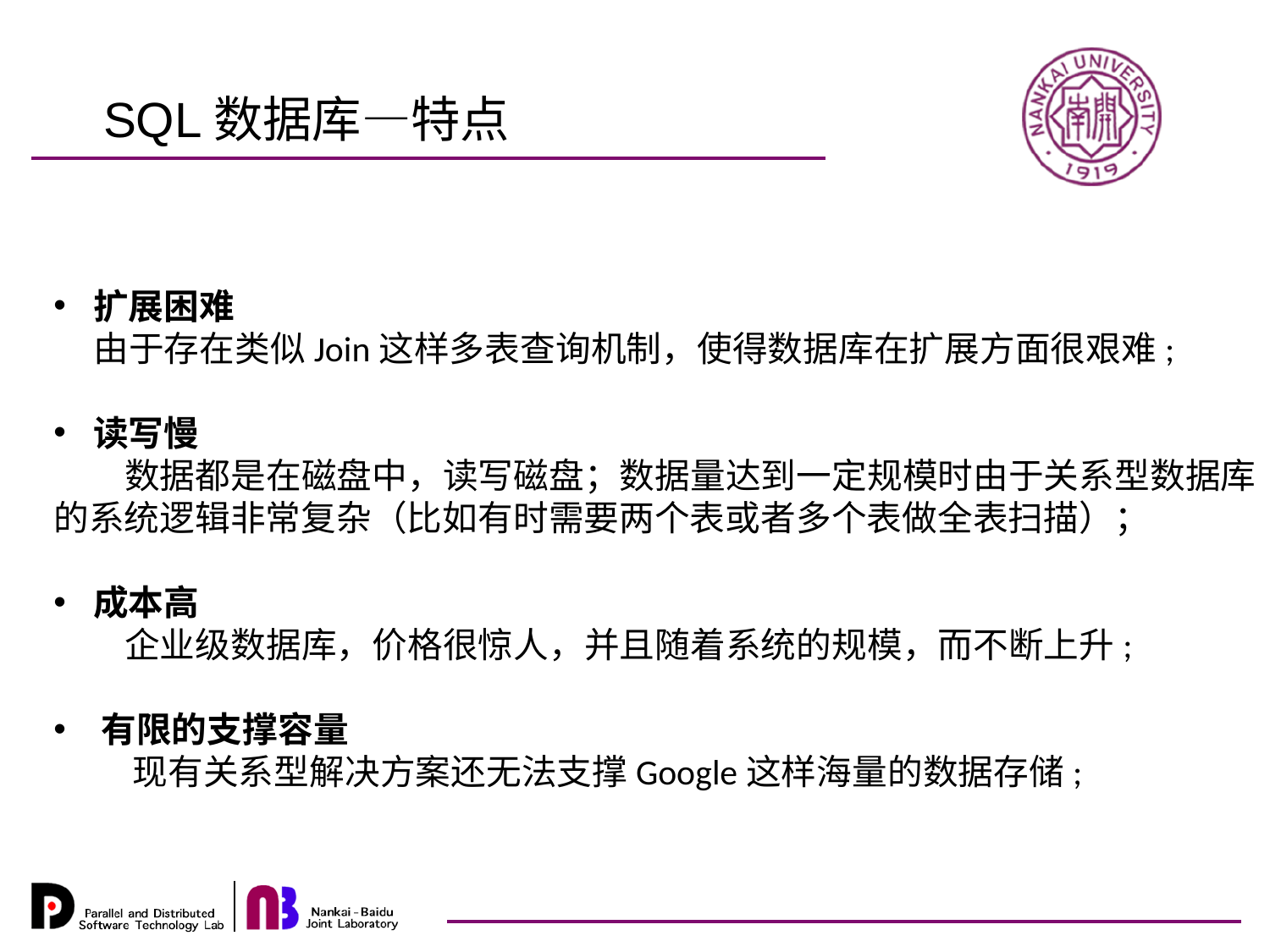

SQL数据库—特点
扩展困难
    由于存在类似Join这样多表查询机制，使得数据库在扩展方面很艰难;

读写慢
        数据都是在磁盘中，读写磁盘；数据量达到一定规模时由于关系型数据库的系统逻辑非常复杂（比如有时需要两个表或者多个表做全表扫描）；

成本高
        企业级数据库，价格很惊人，并且随着系统的规模，而不断上升;

有限的支撑容量
         现有关系型解决方案还无法支撑Google这样海量的数据存储;